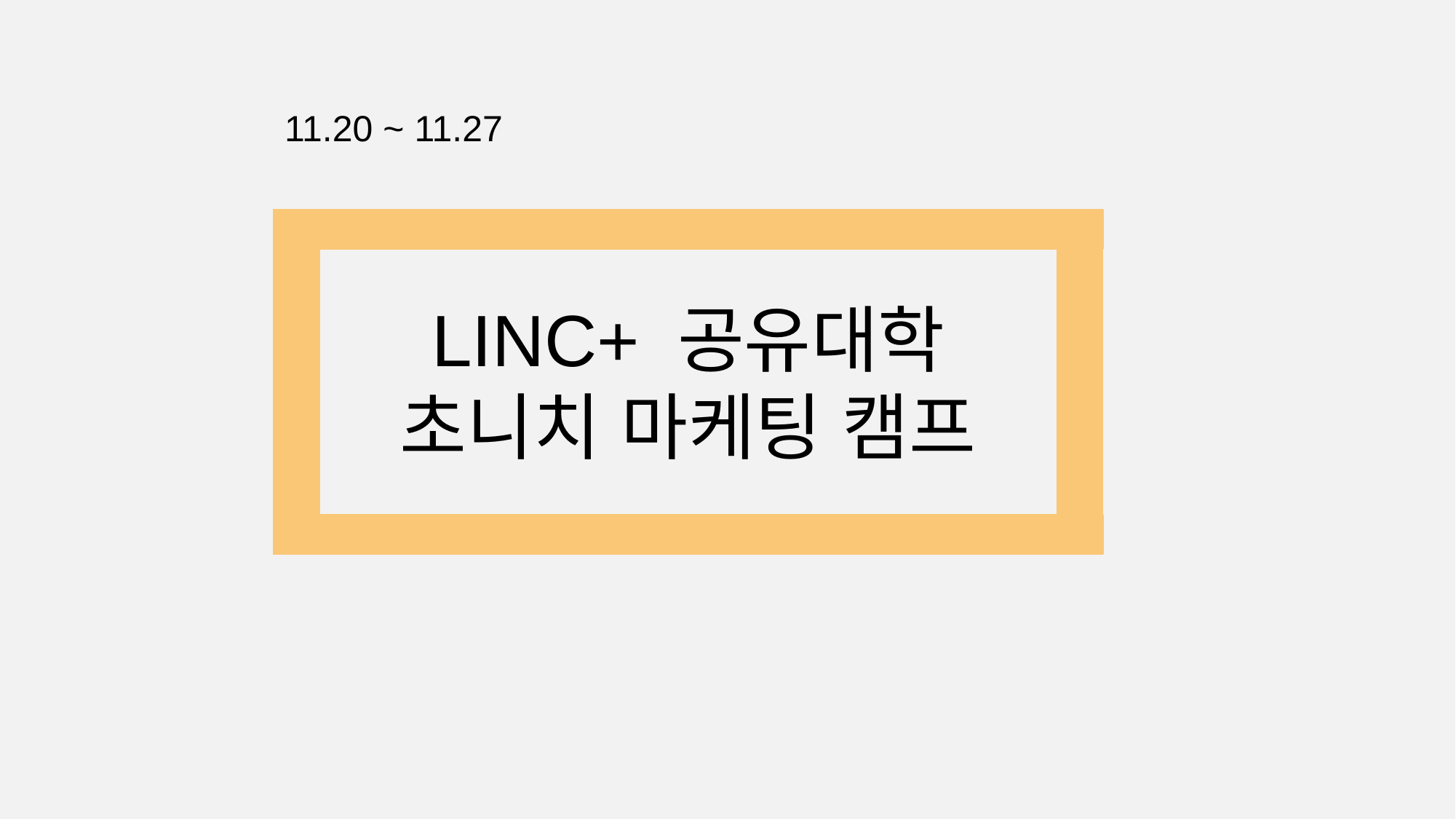

11.20 ~ 11.27

LINC+ 공유대학
초니치 마케팅 캠프